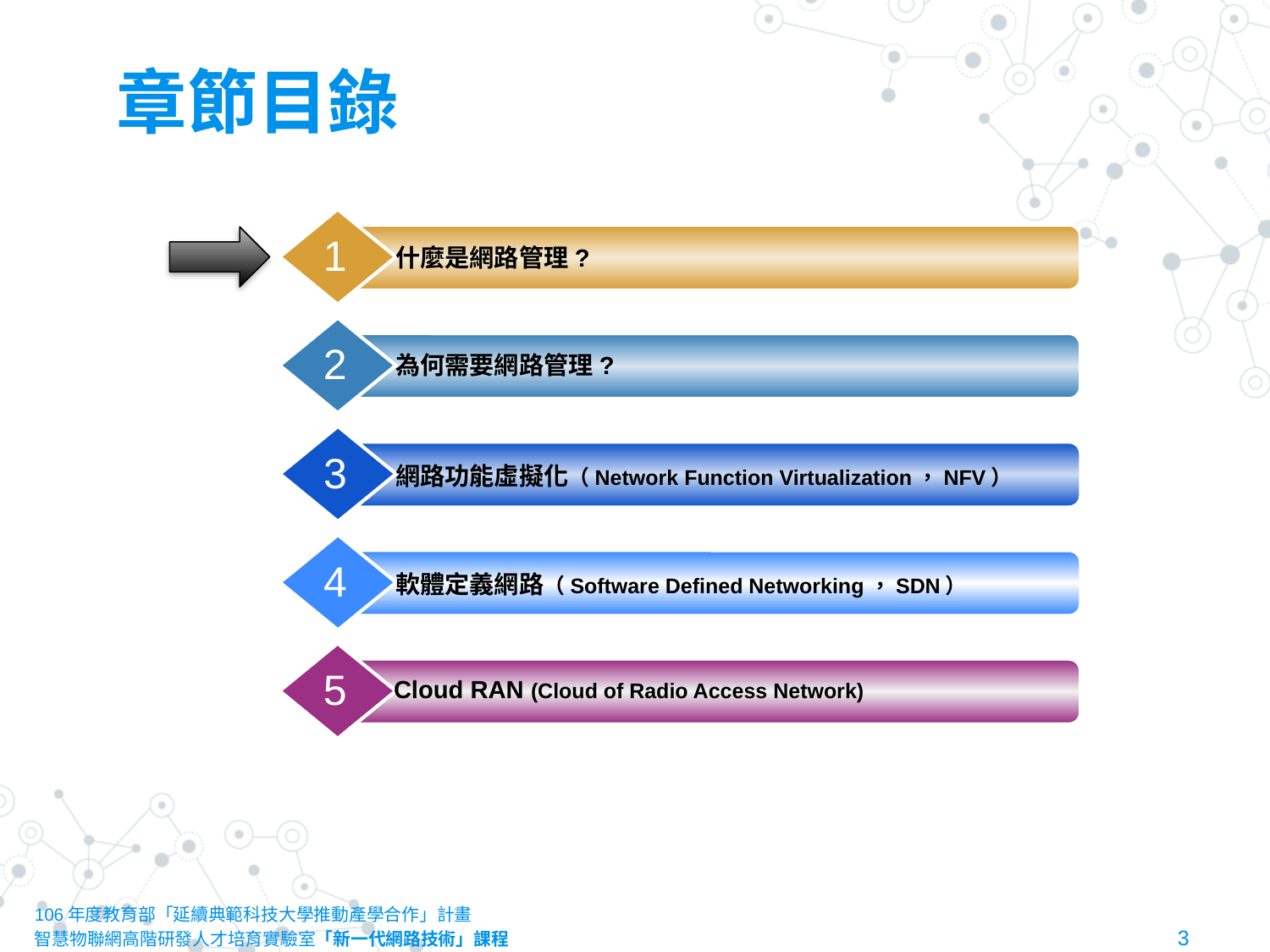

# 章節目錄

1

什麼是網路管理?

2

為何需要網路管理?

3

網路功能虛擬化（Network Function Virtualization，NFV）

4

軟體定義網路（Software Defined Networking，SDN）

5

Cloud RAN (Cloud of Radio Access Network)

106年度教育部「延續典範科技大學推動產學合作」計畫
智慧物聯網高階研發人才培育實驗室「新一代網路技術」課程						3